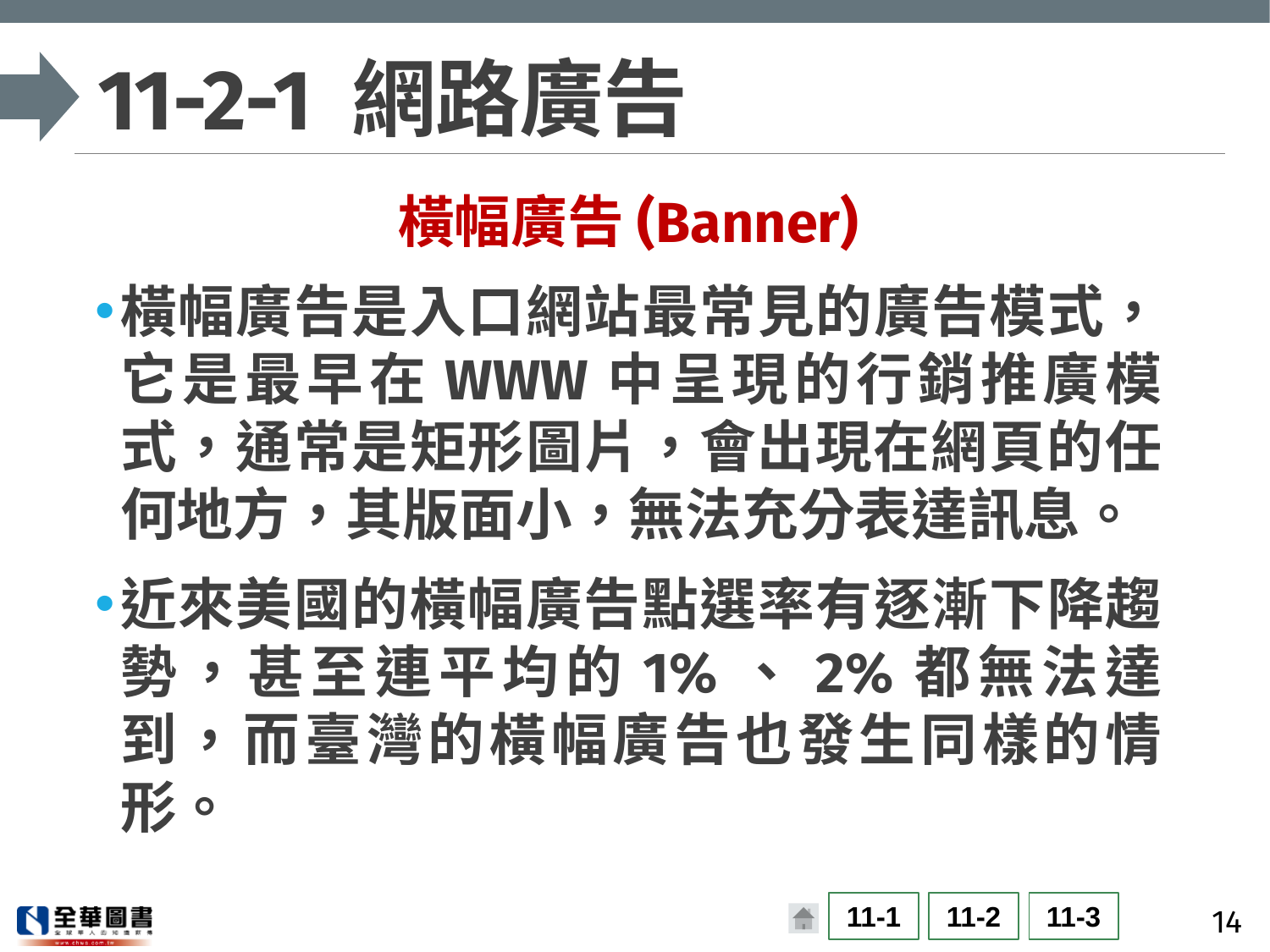

# 11-2-1 網路廣告
橫幅廣告(Banner)
橫幅廣告是入口網站最常見的廣告模式，它是最早在WWW中呈現的行銷推廣模式，通常是矩形圖片，會出現在網頁的任何地方，其版面小，無法充分表達訊息。
近來美國的橫幅廣告點選率有逐漸下降趨勢，甚至連平均的1%、2%都無法達到，而臺灣的橫幅廣告也發生同樣的情形。
14